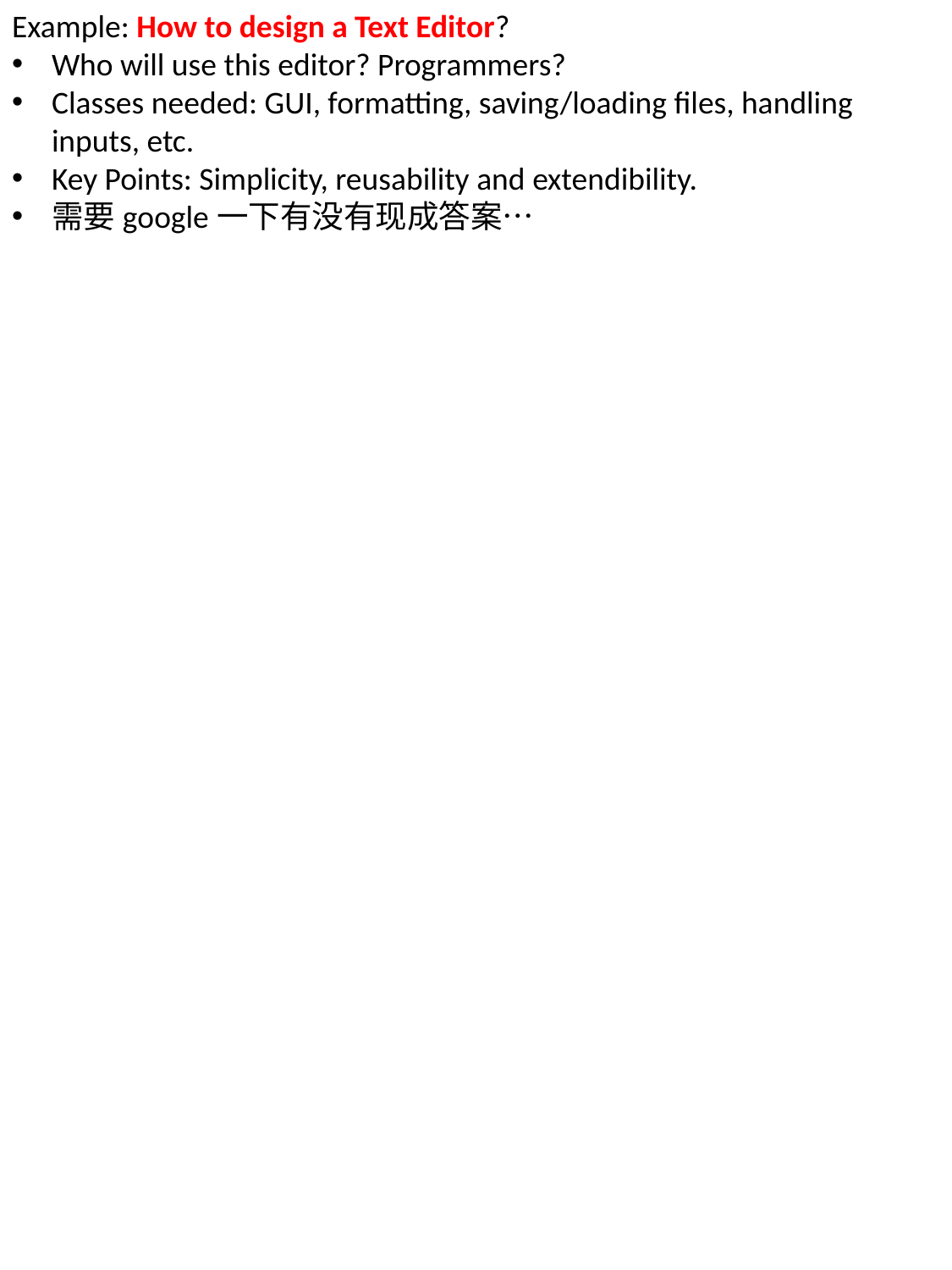

Example: How to design a Text Editor?
Who will use this editor? Programmers?
Classes needed: GUI, formatting, saving/loading files, handling inputs, etc.
Key Points: Simplicity, reusability and extendibility.
需要google一下有没有现成答案…